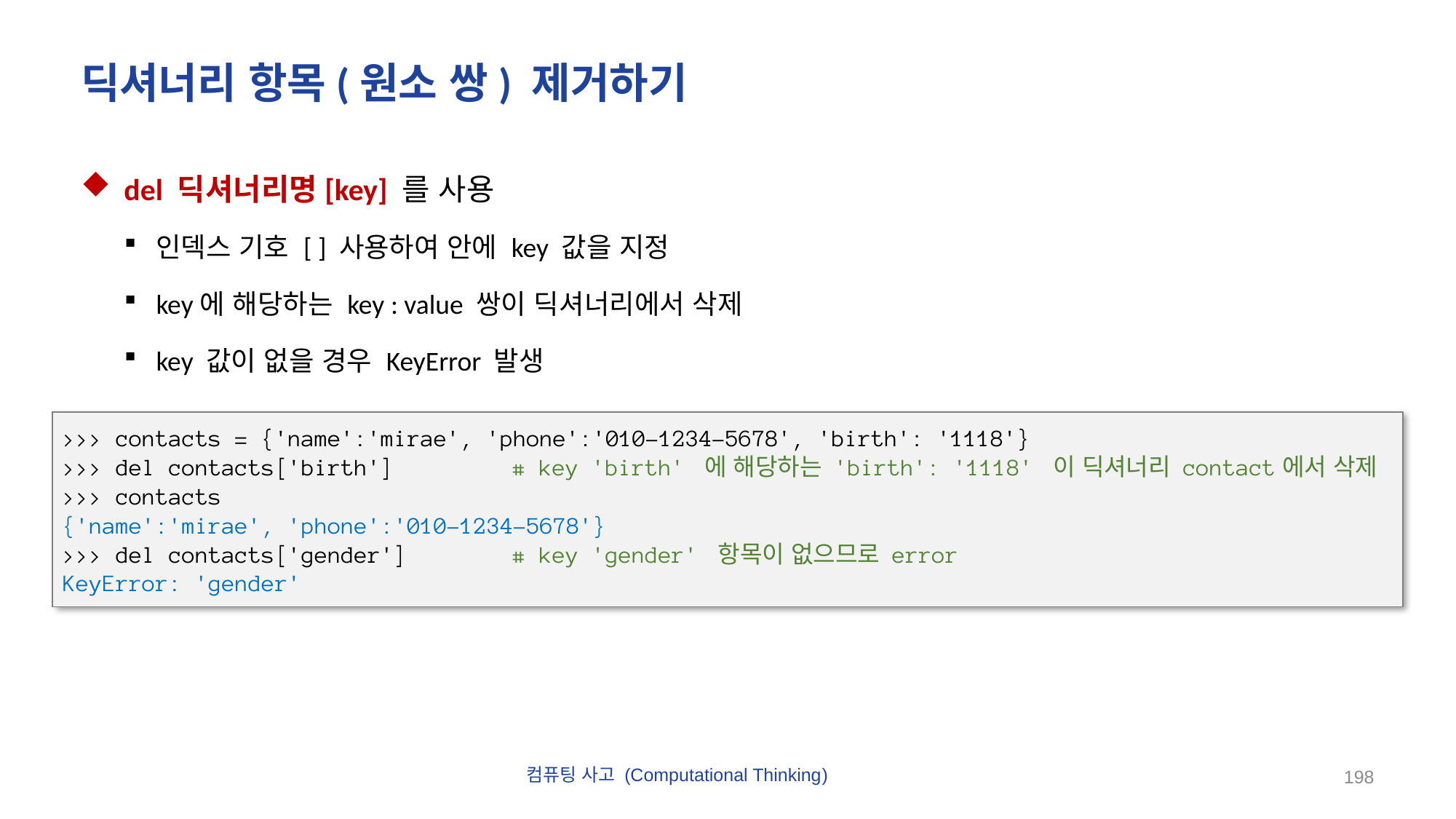

# 딕셔너리 항목(원소 쌍) 제거하기
del 딕셔너리명[key] 를 사용
인덱스 기호 [ ] 사용하여 안에 key 값을 지정
key에 해당하는 key : value 쌍이 딕셔너리에서 삭제
key 값이 없을 경우 KeyError 발생
>>> contacts = {'name':'mirae', 'phone':'010-1234-5678', 'birth': '1118'}
>>> del contacts['birth']	 # key 'birth' 에 해당하는 'birth': '1118' 이 딕셔너리 contact에서 삭제
>>> contacts
{'name':'mirae', 'phone':'010-1234-5678'}
>>> del contacts['gender']	 # key 'gender' 항목이 없으므로 error
KeyError: 'gender'